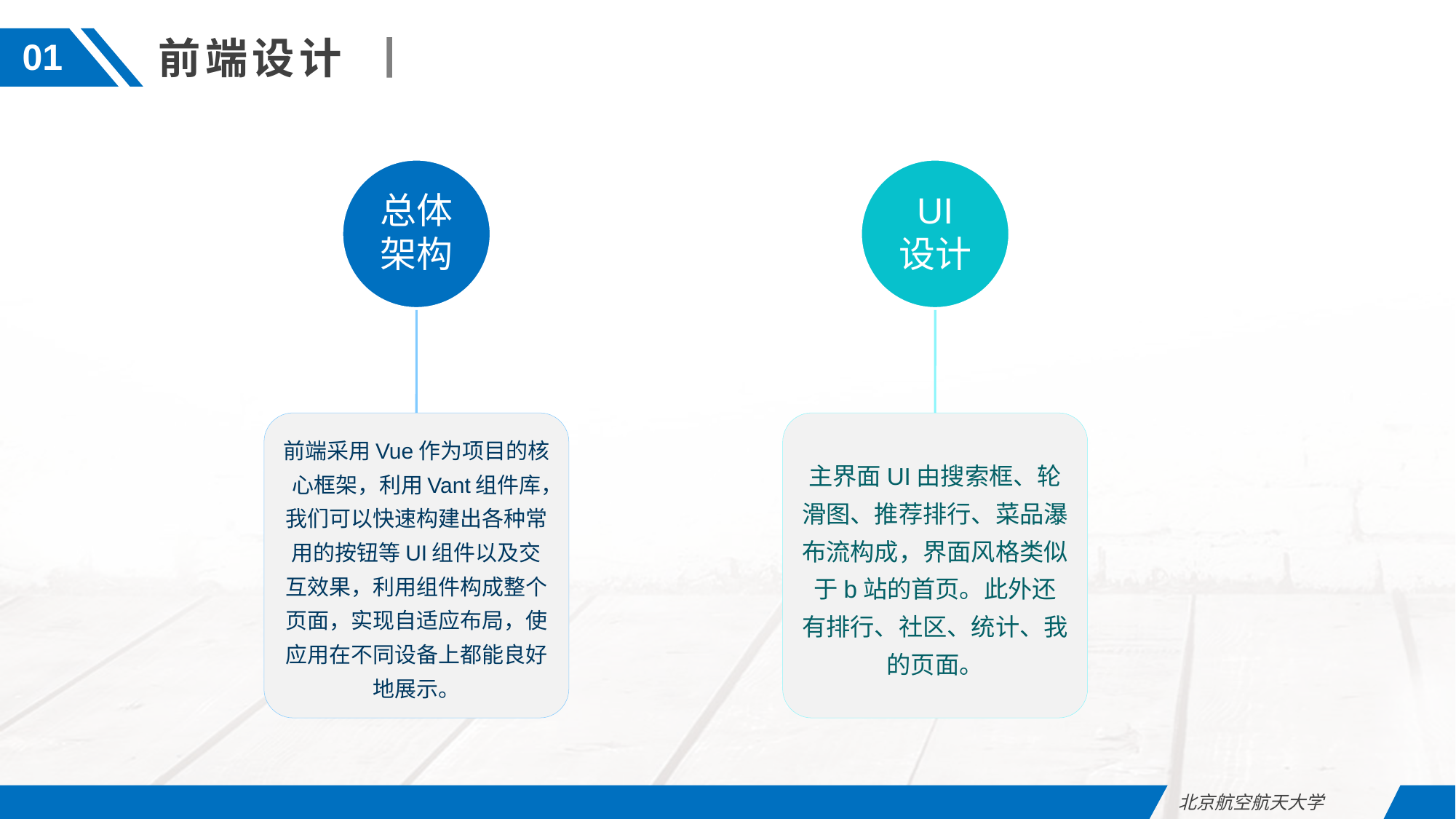

前端设计

01

总体架构
UI
设计
前端采用Vue作为项目的核心框架，利用Vant组件库，我们可以快速构建出各种常用的按钮等UI组件以及交互效果，利用组件构成整个页面，实现自适应布局，使应用在不同设备上都能良好地展示。
主界面UI由搜索框、轮滑图、推荐排行、菜品瀑布流构成，界面风格类似于b站的首页。此外还有排行、社区、统计、我的页面。

北京航空航天大学